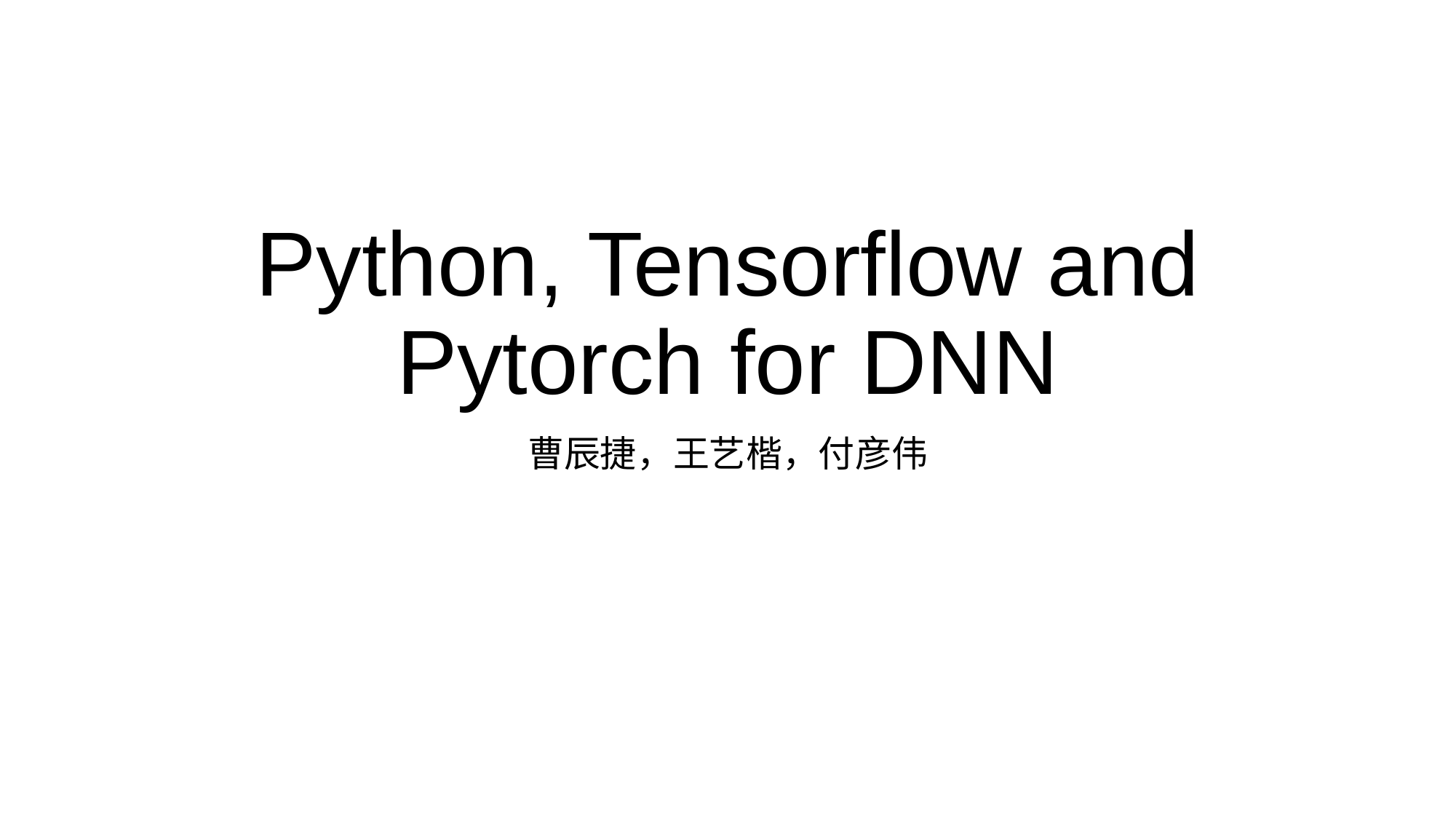

# Python, Tensorflow and Pytorch for DNN
曹辰捷，王艺楷，付彦伟